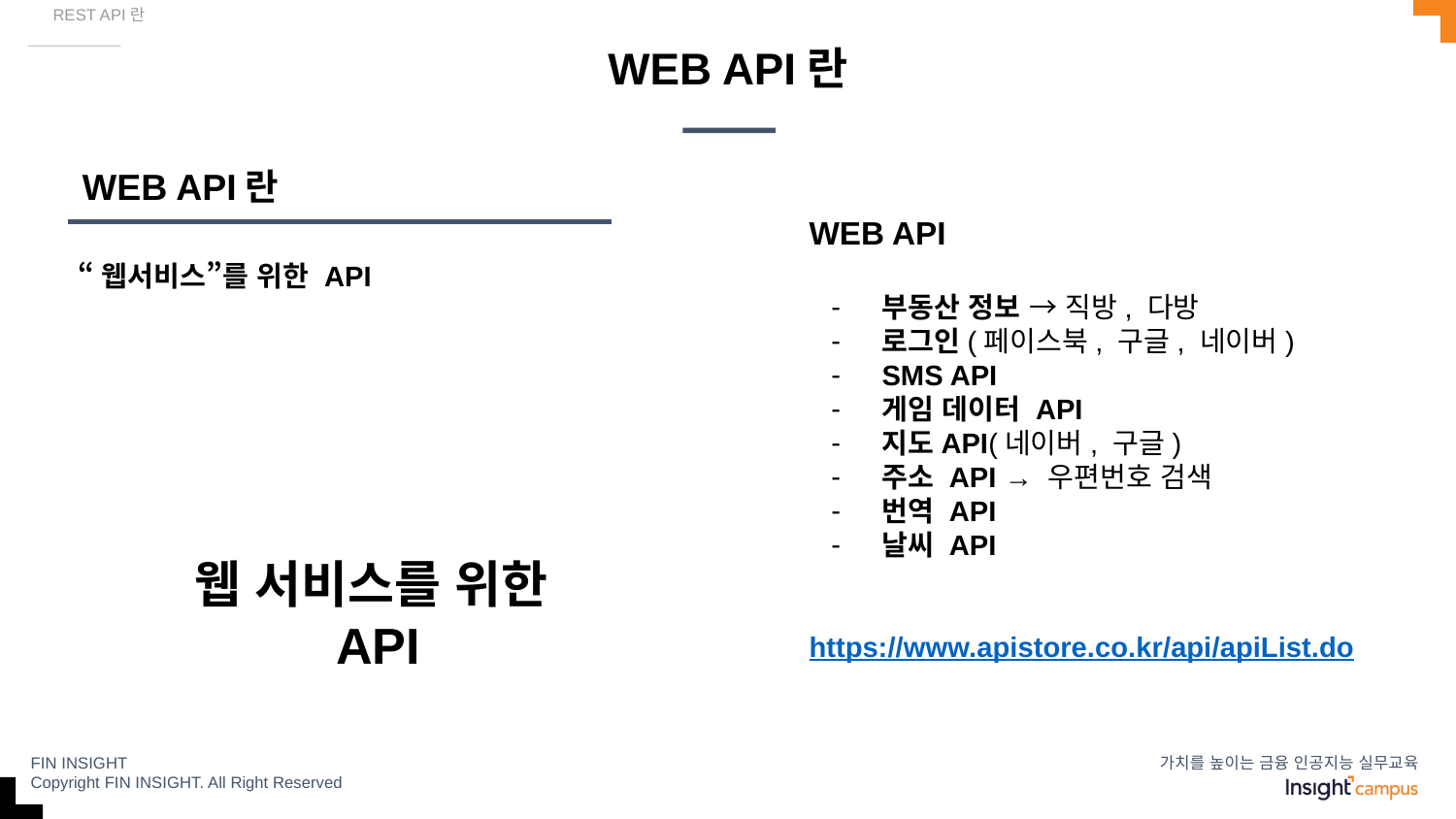

REST API란
# WEB API란
WEB API란
WEB API
부동산 정보 → 직방, 다방
로그인(페이스북, 구글, 네이버)
SMS API
게임 데이터 API
지도API(네이버, 구글)
주소 API → 우편번호 검색
번역 API
날씨 API

https://www.apistore.co.kr/api/apiList.do
“웹서비스”를 위한 API

웹 서비스를 위한
API